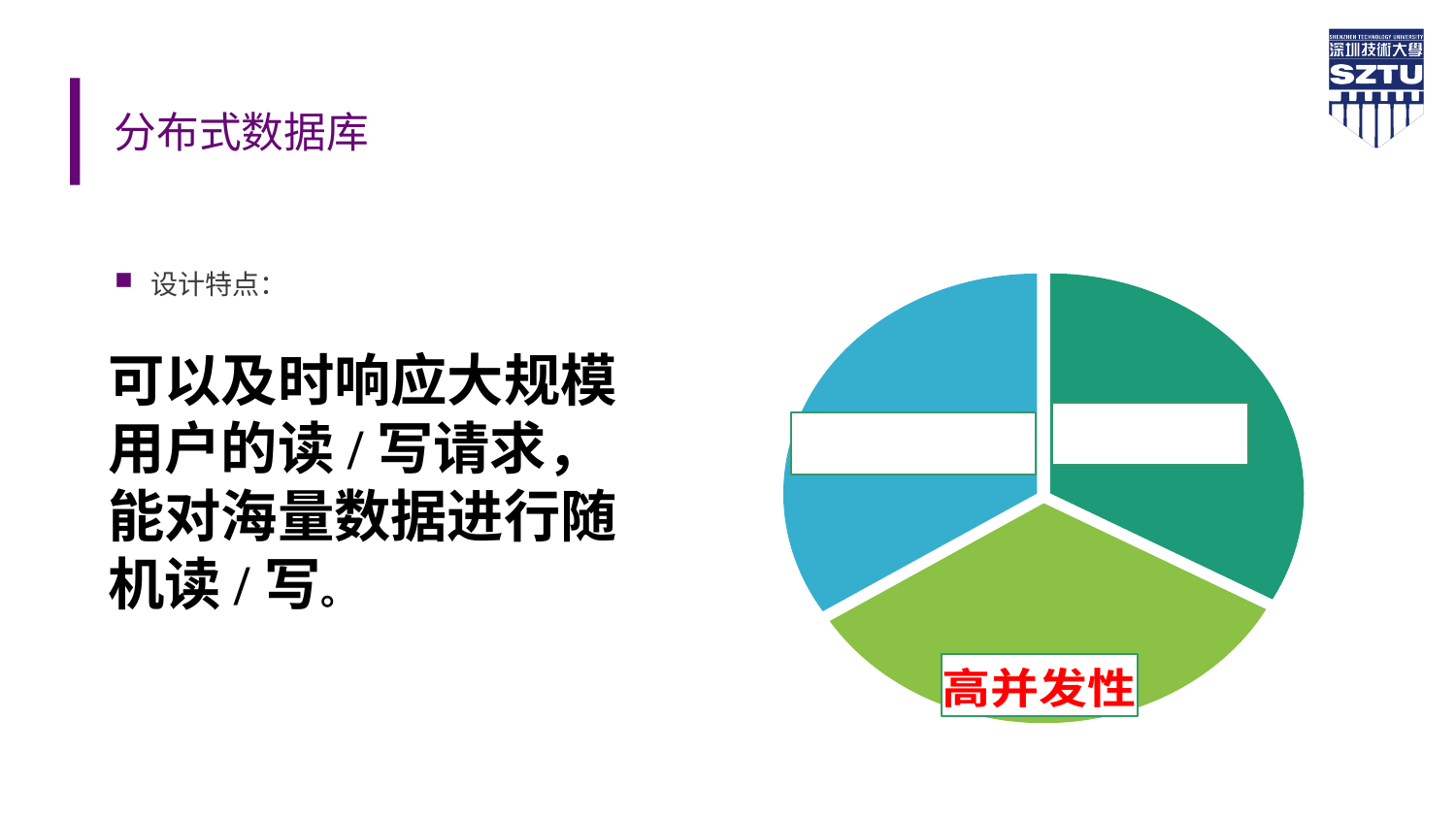

# 分布式数据库
设计特点：

### Chart

| Category | % |
|---|---|
| 1 | 0.330000000000002 |
| 2 | 0.330000000000002 |
| 3 | 0.34 |
|  | None |
可以及时响应大规模用户的读/写请求，能对海量数据进行随机读/写。